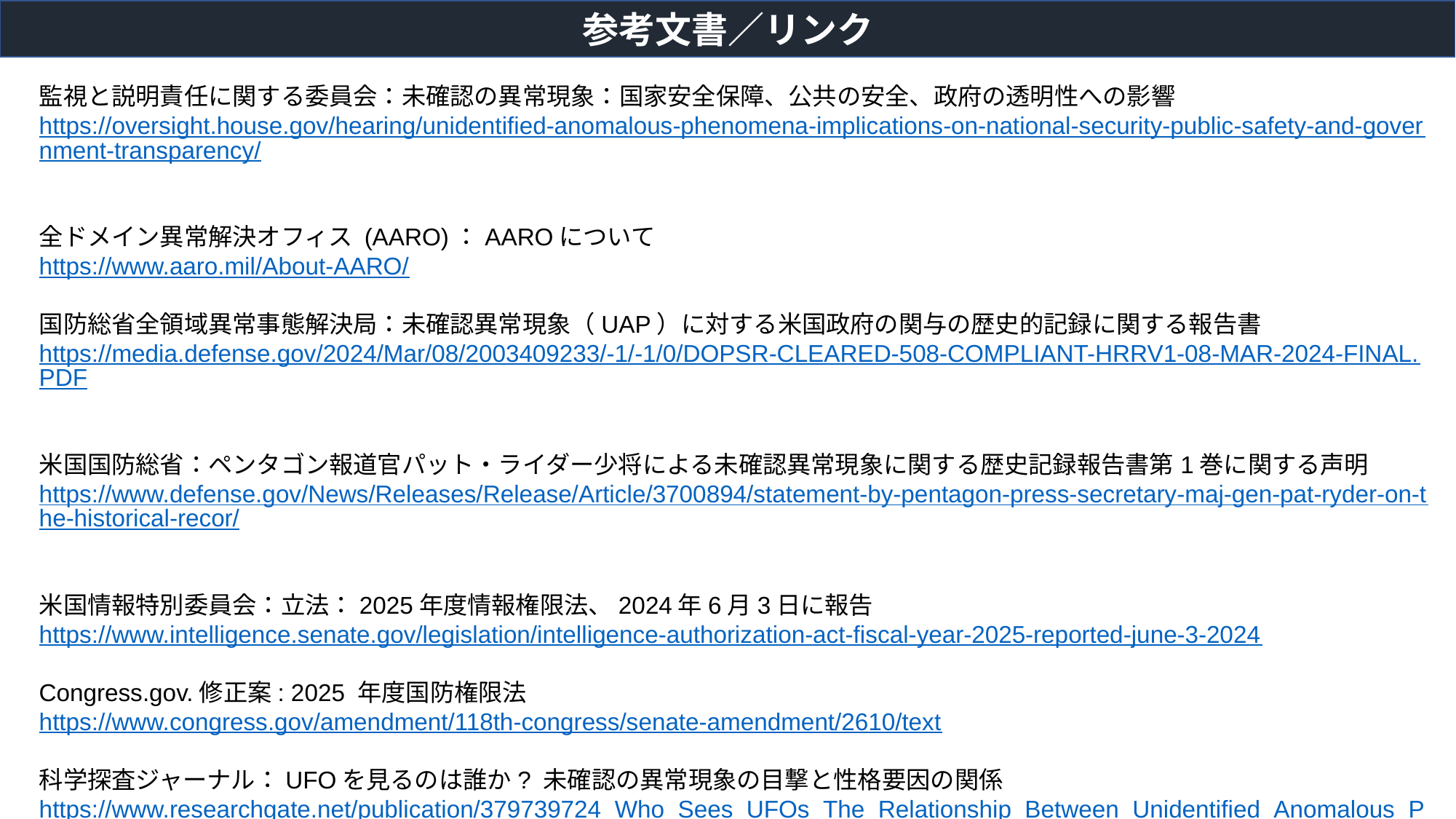

参考文書／リンク
監視と説明責任に関する委員会：未確認の異常現象：国家安全保障、公共の安全、政府の透明性への影響
https://oversight.house.gov/hearing/unidentified-anomalous-phenomena-implications-on-national-security-public-safety-and-government-transparency/

全ドメイン異常解決オフィス (AARO)：AAROについて
https://www.aaro.mil/About-AARO/

国防総省全領域異常事態解決局：未確認異常現象（UAP）に対する米国政府の関与の歴史的記録に関する報告書
https://media.defense.gov/2024/Mar/08/2003409233/-1/-1/0/DOPSR-CLEARED-508-COMPLIANT-HRRV1-08-MAR-2024-FINAL.PDF

米国国防総省：ペンタゴン報道官パット・ライダー少将による未確認異常現象に関する歴史記録報告書第1巻に関する声明
https://www.defense.gov/News/Releases/Release/Article/3700894/statement-by-pentagon-press-secretary-maj-gen-pat-ryder-on-the-historical-recor/

米国情報特別委員会：立法：2025年度情報権限法、2024年6月3日に報告
https://www.intelligence.senate.gov/legislation/intelligence-authorization-act-fiscal-year-2025-reported-june-3-2024

Congress.gov.修正案: 2025 年度国防権限法
https://www.congress.gov/amendment/118th-congress/senate-amendment/2610/text

科学探査ジャーナル：UFOを見るのは誰か? 未確認の異常現象の目撃と性格要因の関係
https://www.researchgate.net/publication/379739724_Who_Sees_UFOs_The_Relationship_Between_Unidentified_Anomalous_Phenomena_Sightings_and_Personality_Factors